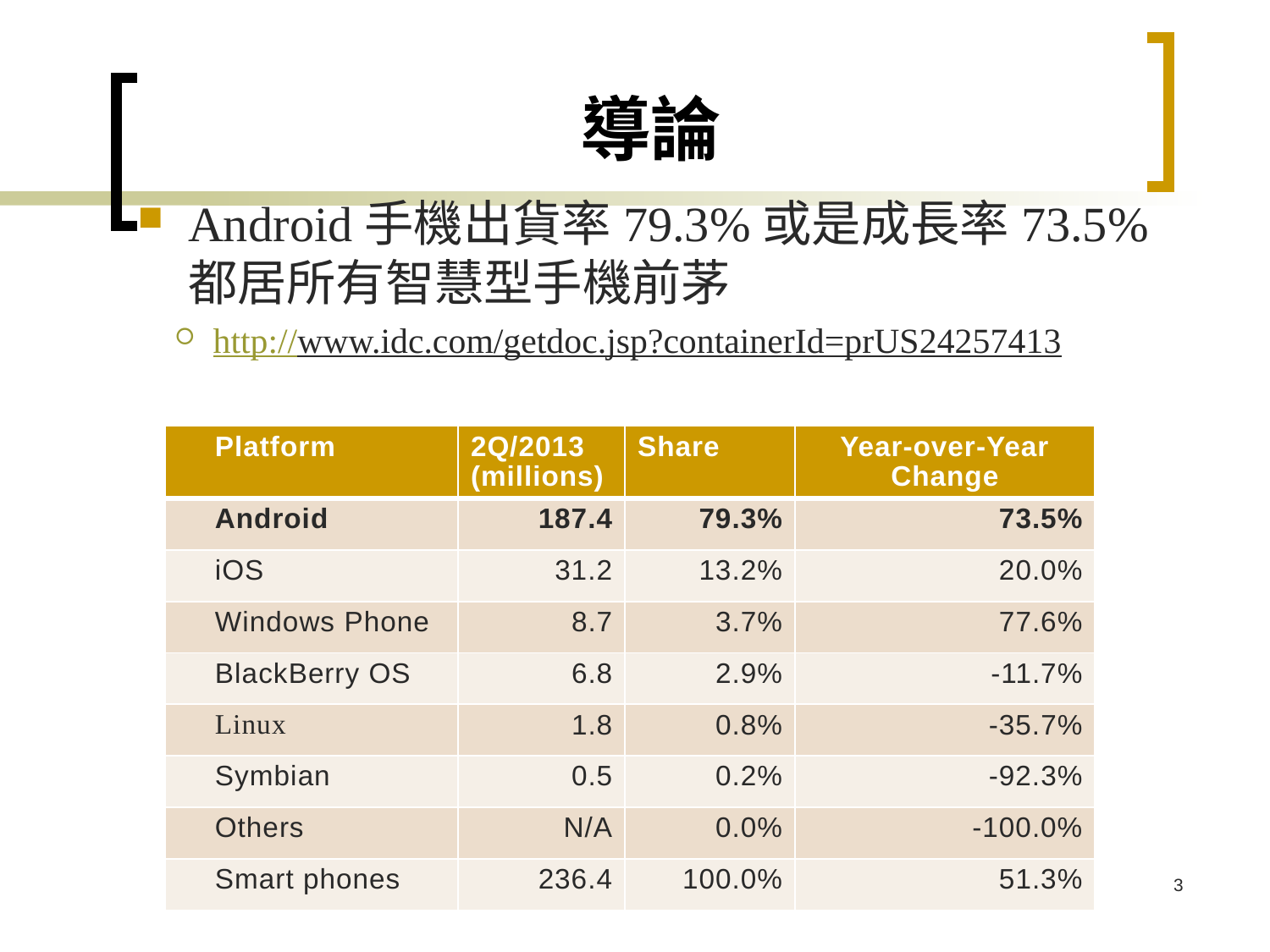

# 導論
Android手機出貨率79.3%或是成長率73.5%都居所有智慧型手機前茅
http://www.idc.com/getdoc.jsp?containerId=prUS24257413

| Platform | 2Q/2013 (millions) | Share | Year-over-Year Change |
| --- | --- | --- | --- |
| Android | 187.4 | 79.3% | 73.5% |
| iOS | 31.2 | 13.2% | 20.0% |
| Windows Phone | 8.7 | 3.7% | 77.6% |
| BlackBerry OS | 6.8 | 2.9% | -11.7% |
| Linux | 1.8 | 0.8% | -35.7% |
| Symbian | 0.5 | 0.2% | -92.3% |
| Others | N/A | 0.0% | -100.0% |
| Smart phones | 236.4 | 100.0% | 51.3% |
3